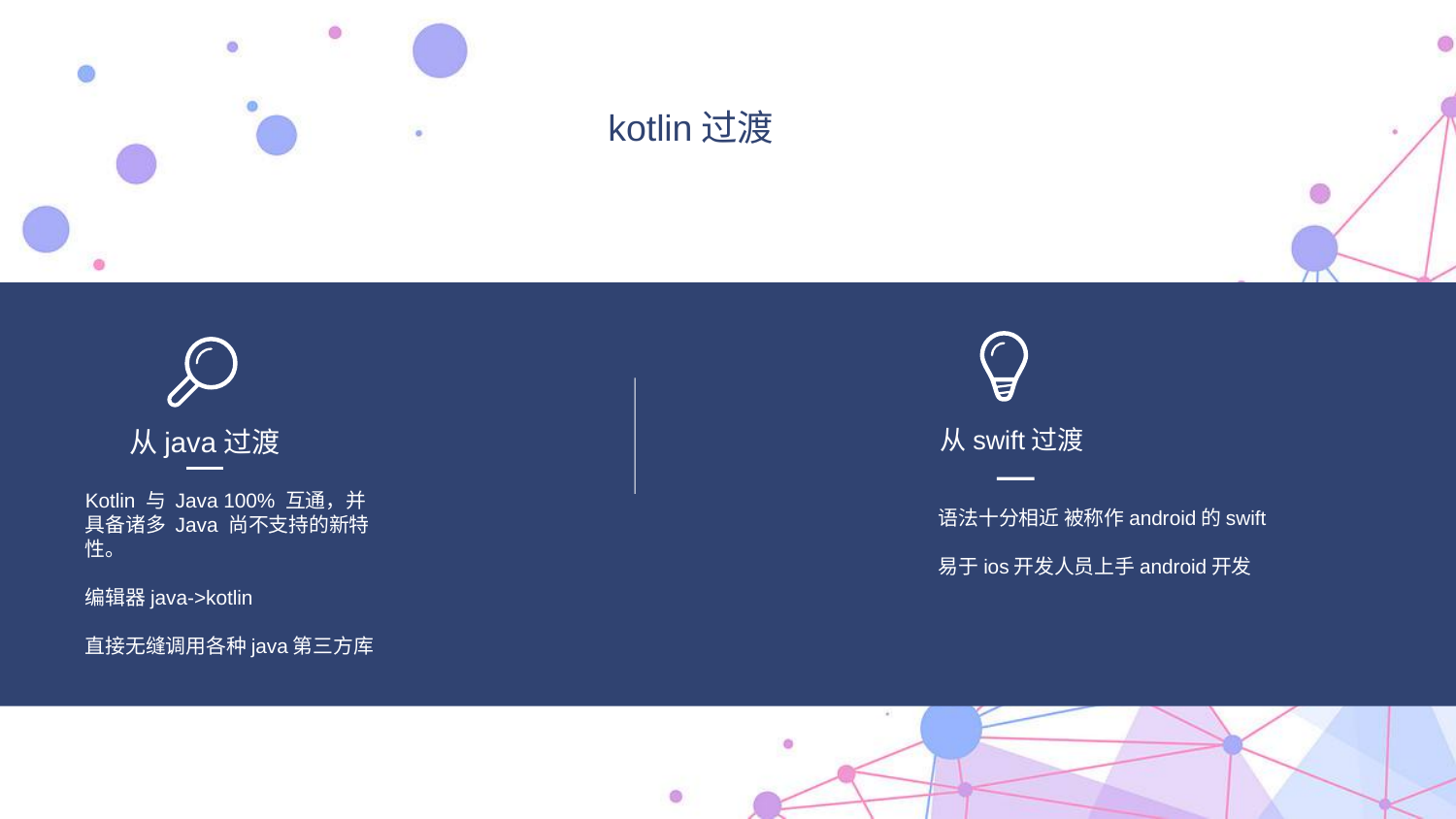

kotlin过渡

从swift过渡
从java过渡

Kotlin 与 Java 100% 互通，并具备诸多 Java 尚不支持的新特性。

编辑器java->kotlin

直接无缝调用各种java第三方库

语法十分相近 被称作android的swift

易于ios开发人员上手android开发